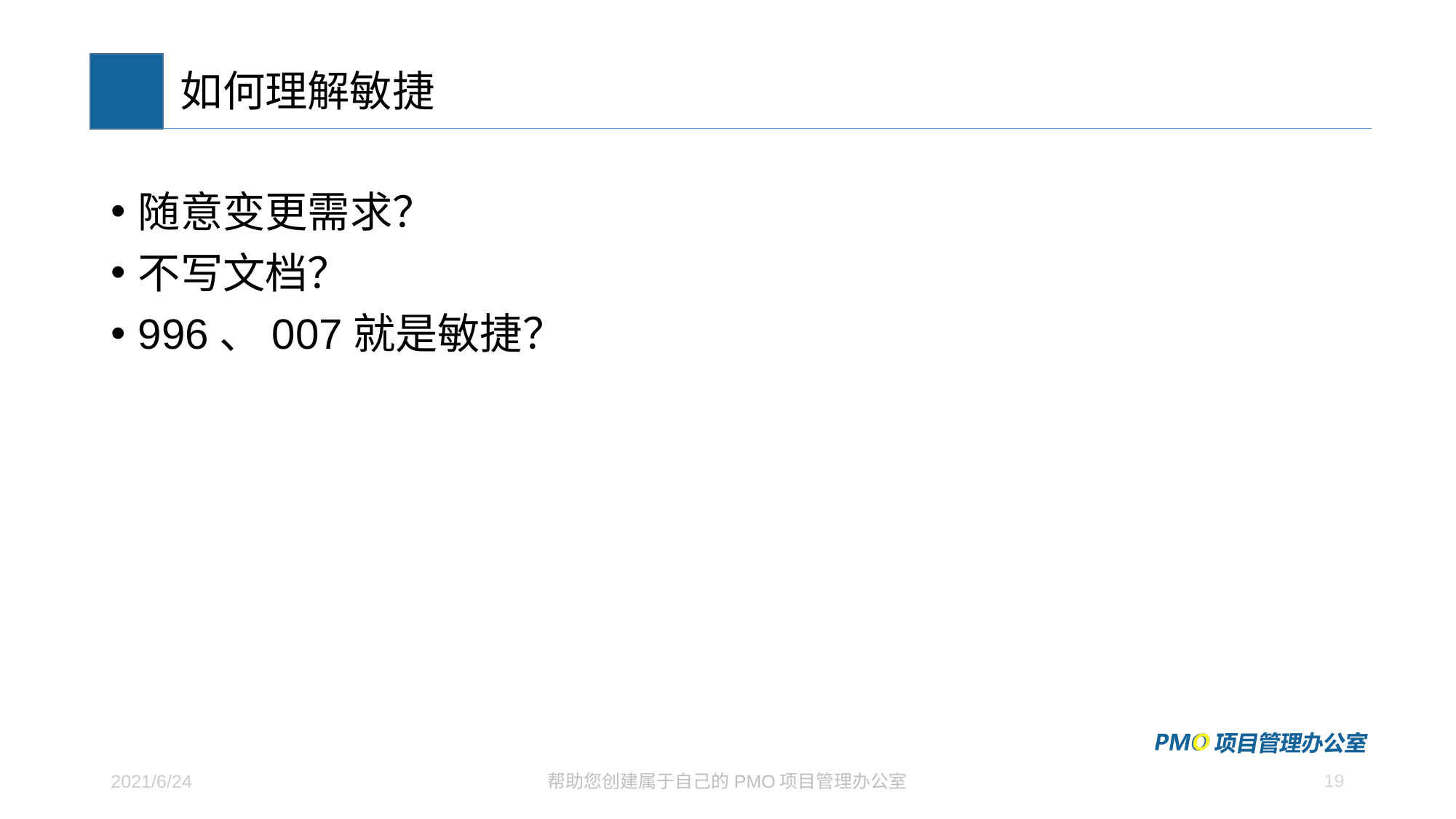

# 如何理解敏捷
随意变更需求？
不写文档？
996、007就是敏捷？
19
2021/6/24
帮助您创建属于自己的PMO项目管理办公室